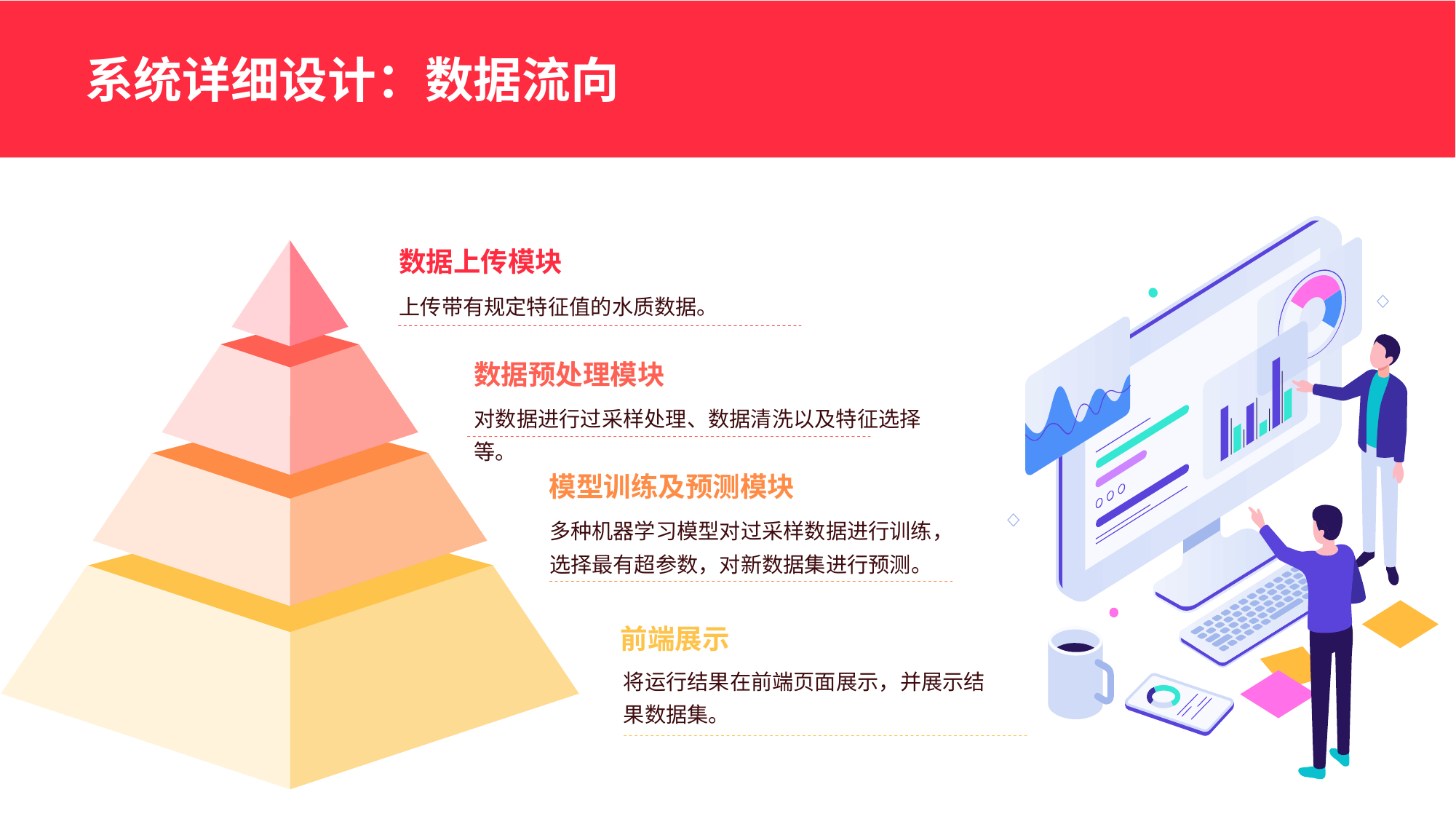

系统详细设计：数据流向

数据上传模块

上传带有规定特征值的水质数据。

数据预处理模块
对数据进行过采样处理、数据清洗以及特征选择等。

模型训练及预测模块
多种机器学习模型对过采样数据进行训练，选择最有超参数，对新数据集进行预测。

前端展示
将运行结果在前端页面展示，并展示结果数据集。